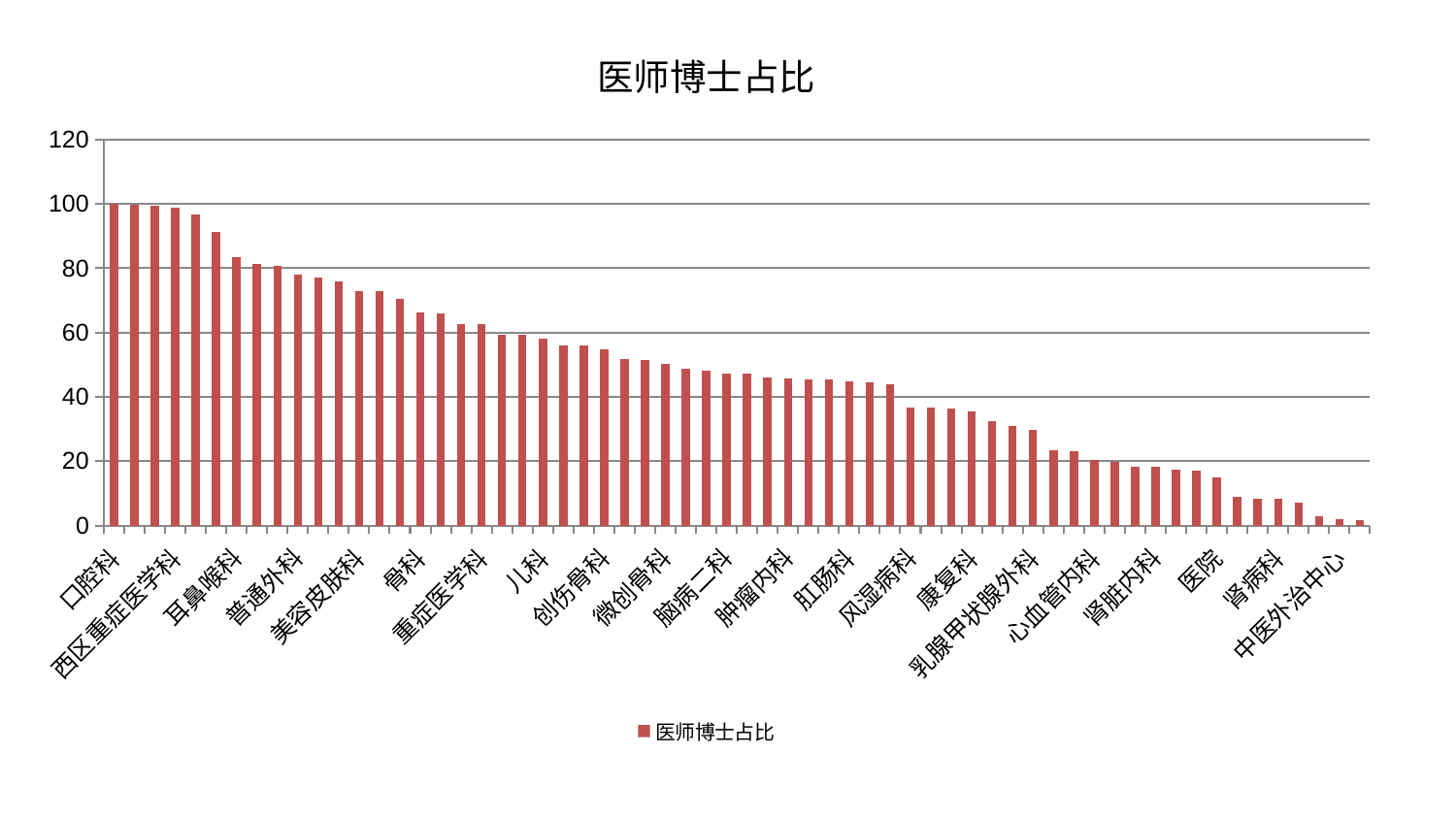

### Chart: 医师博士占比

| Category | 医师博士占比 |
|---|---|
| 口腔科 | 100.0 |
| 小儿推拿科 | 99.88763196600978 |
| 中医经典科 | 99.40475738617579 |
| 西区重症医学科 | 98.70796435435071 |
| 运动损伤骨科 | 96.60534234118458 |
| 脑病三科 | 91.18586328988272 |
| 耳鼻喉科 | 83.45564652321578 |
| 东区肾病科 | 81.44545645796757 |
| 妇科 | 80.76270036304814 |
| 普通外科 | 78.13070866472744 |
| 脾胃科消化科合并 | 77.20458216864687 |
| 老年医学科 | 75.94467434615336 |
| 美容皮肤科 | 72.86204507717261 |
| 周围血管科 | 72.8029272295034 |
| 内分泌科 | 70.37361665538437 |
| 骨科 | 66.32112548331756 |
| 妇科妇二科合并 | 65.85184079476109 |
| 脾胃病科 | 62.6950991289136 |
| 重症医学科 | 62.62951096541434 |
| 关节骨科 | 59.43207890817002 |
| 心病三科 | 59.36429709448494 |
| 儿科 | 58.04202694507522 |
| 心病二科 | 56.14716266298429 |
| 呼吸内科 | 55.92300123693903 |
| 创伤骨科 | 54.68121918216614 |
| 肝胆外科 | 51.914016549690814 |
| 妇二科 | 51.39986380548607 |
| 微创骨科 | 50.31565778953287 |
| 男科 | 48.83392001091516 |
| 心病一科 | 48.07991959048427 |
| 脑病二科 | 47.262595683199834 |
| 胸外科 | 47.15984171753478 |
| 治未病中心 | 45.92982278562694 |
| 肿瘤内科 | 45.80248978993215 |
| 心病四科 | 45.39891495783086 |
| 眼科 | 45.314775664847694 |
| 肛肠科 | 44.69297348521219 |
| 针灸科 | 44.41349544031172 |
| 产科 | 43.854119548299124 |
| 风湿病科 | 36.804725787300455 |
| 脊柱骨科 | 36.57538003046892 |
| 泌尿外科 | 36.24913234659306 |
| 康复科 | 35.48107522107452 |
| 东区重症医学科 | 32.49199586842954 |
| 血液科 | 30.916942949213947 |
| 乳腺甲状腺外科 | 29.623262031971777 |
| 小儿骨科 | 23.31047458229375 |
| 肝病科 | 23.02971624910959 |
| 心血管内科 | 20.492443412694044 |
| 神经外科 | 19.702558566322836 |
| 推拿科 | 18.291324135640703 |
| 肾脏内科 | 18.197792016168698 |
| 皮肤科 | 17.25488730522322 |
| 显微骨科 | 16.939414566207063 |
| 医院 | 14.91547624480265 |
| 综合内科 | 8.83733981669374 |
| 身心医学科 | 8.315409952501815 |
| 肾病科 | 8.183529011140747 |
| 脑病一科 | 7.079755862275818 |
| 神经内科 | 2.9233513376040454 |
| 中医外治中心 | 1.8473156175431888 |
| 消化内科 | 1.6241276127174522 |
162